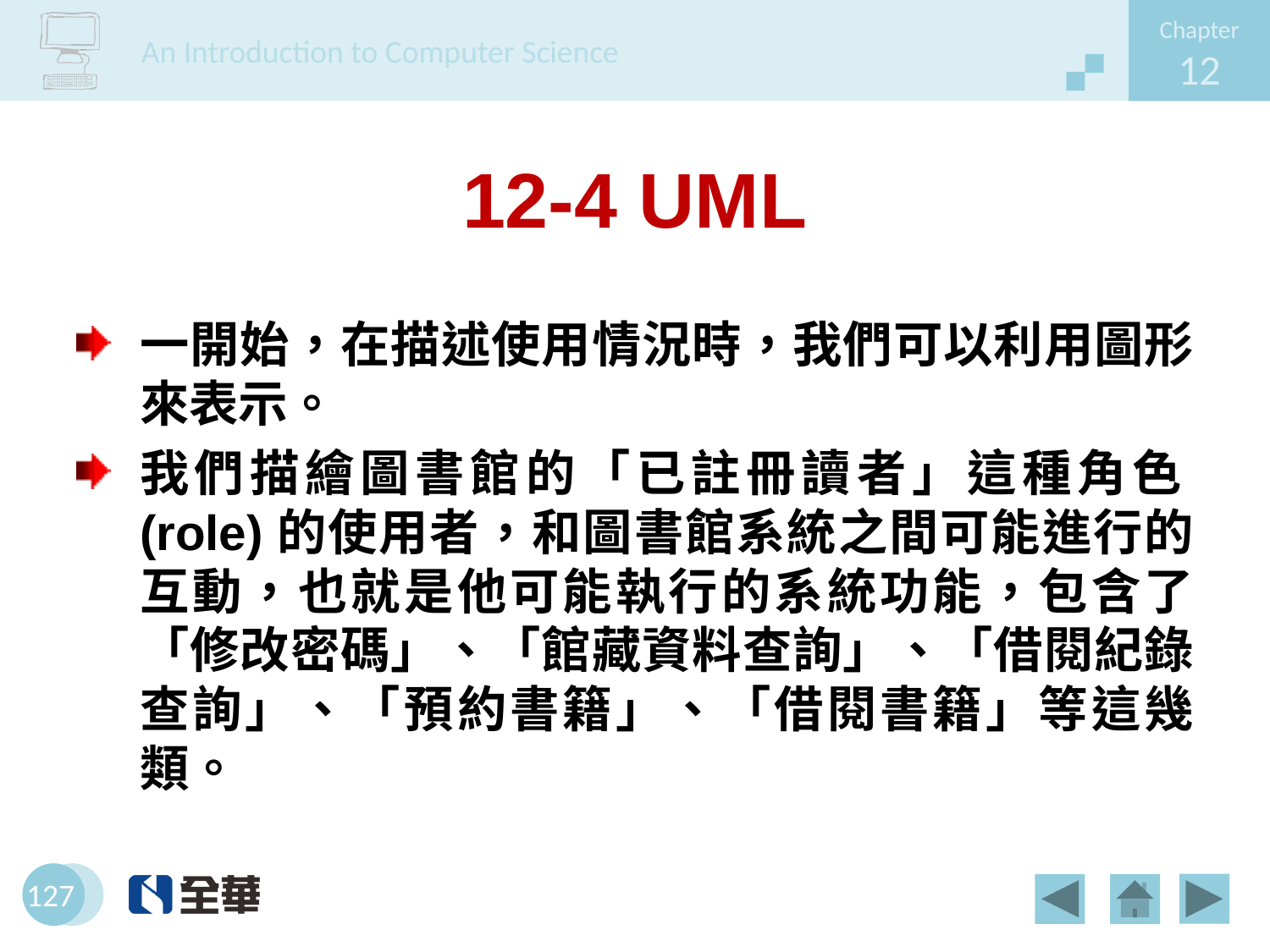

# 12-4 UML
一開始，在描述使用情況時，我們可以利用圖形來表示。
我們描繪圖書館的「已註冊讀者」這種角色(role)的使用者，和圖書館系統之間可能進行的互動，也就是他可能執行的系統功能，包含了「修改密碼」、「館藏資料查詢」、「借閱紀錄查詢」、「預約書籍」、「借閱書籍」等這幾類。